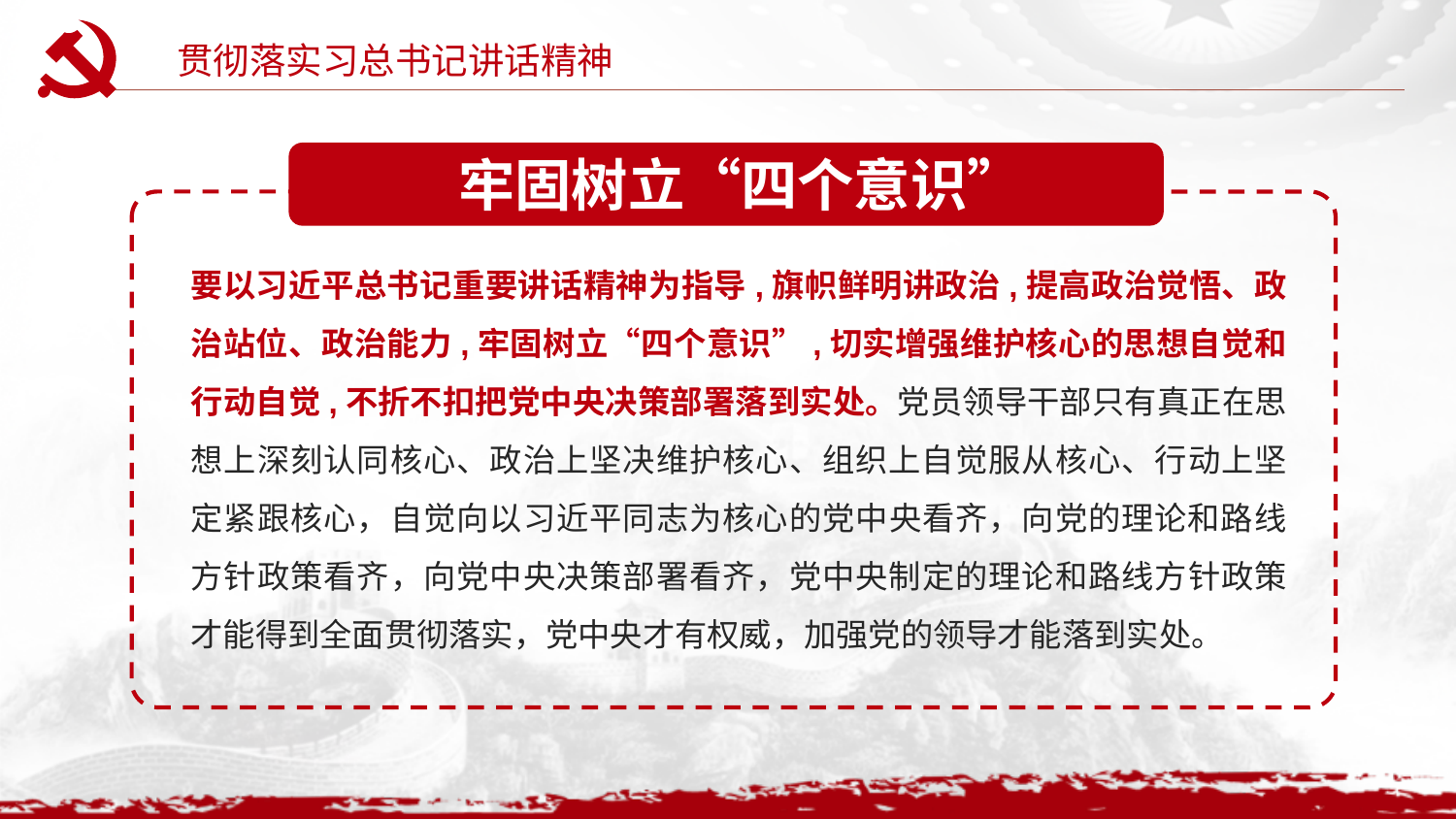

贯彻落实习总书记讲话精神

牢固树立“四个意识”

要以习近平总书记重要讲话精神为指导,旗帜鲜明讲政治,提高政治觉悟、政治站位、政治能力,牢固树立“四个意识”,切实增强维护核心的思想自觉和行动自觉,不折不扣把党中央决策部署落到实处。党员领导干部只有真正在思想上深刻认同核心、政治上坚决维护核心、组织上自觉服从核心、行动上坚定紧跟核心，自觉向以习近平同志为核心的党中央看齐，向党的理论和路线方针政策看齐，向党中央决策部署看齐，党中央制定的理论和路线方针政策才能得到全面贯彻落实，党中央才有权威，加强党的领导才能落到实处。